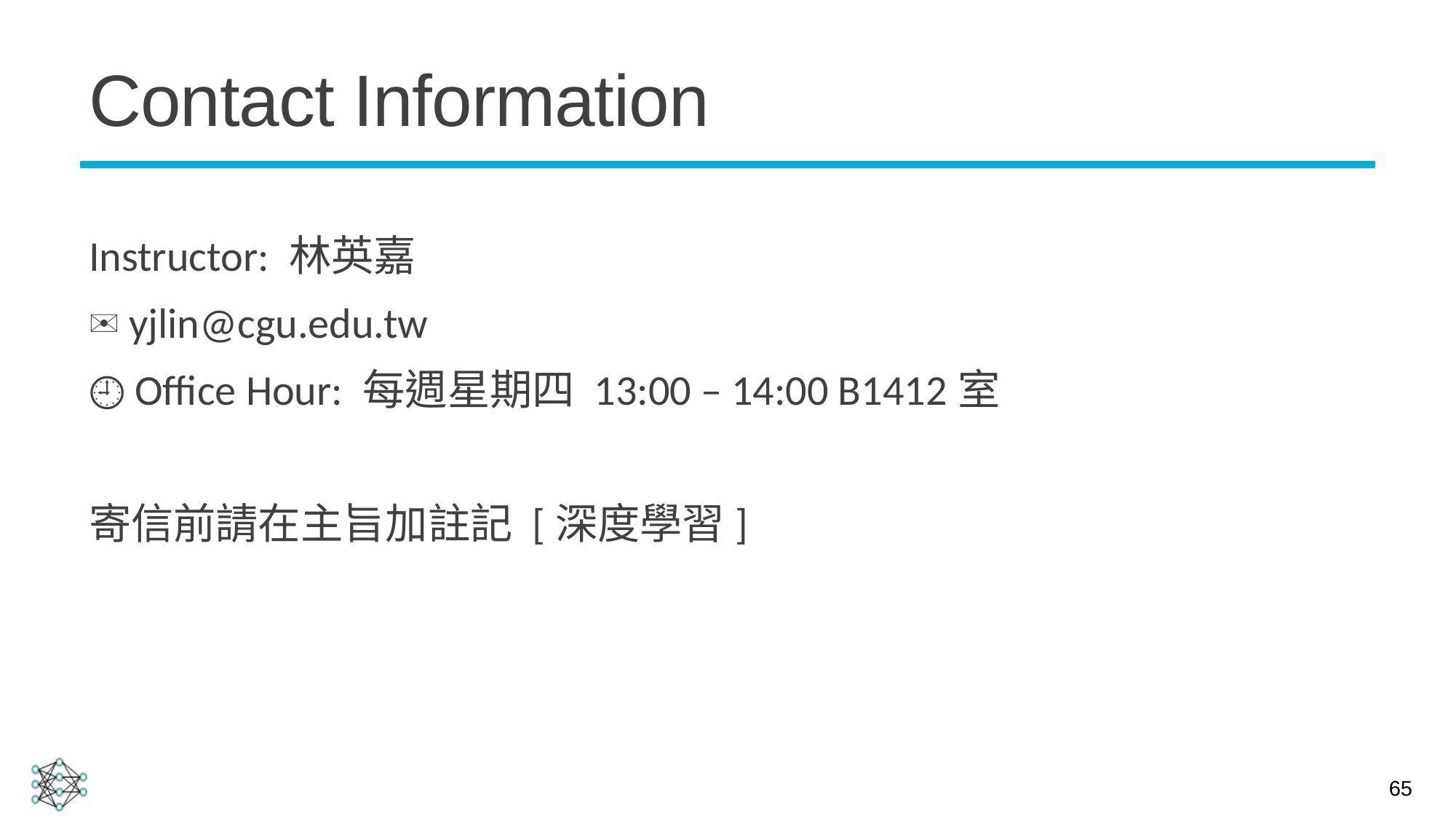

# Contact Information
Instructor: 林英嘉
✉️ yjlin@cgu.edu.tw
🕘 Office Hour: 每週星期四 13:00 – 14:00 B1412室

寄信前請在主旨加註記 [深度學習]
65